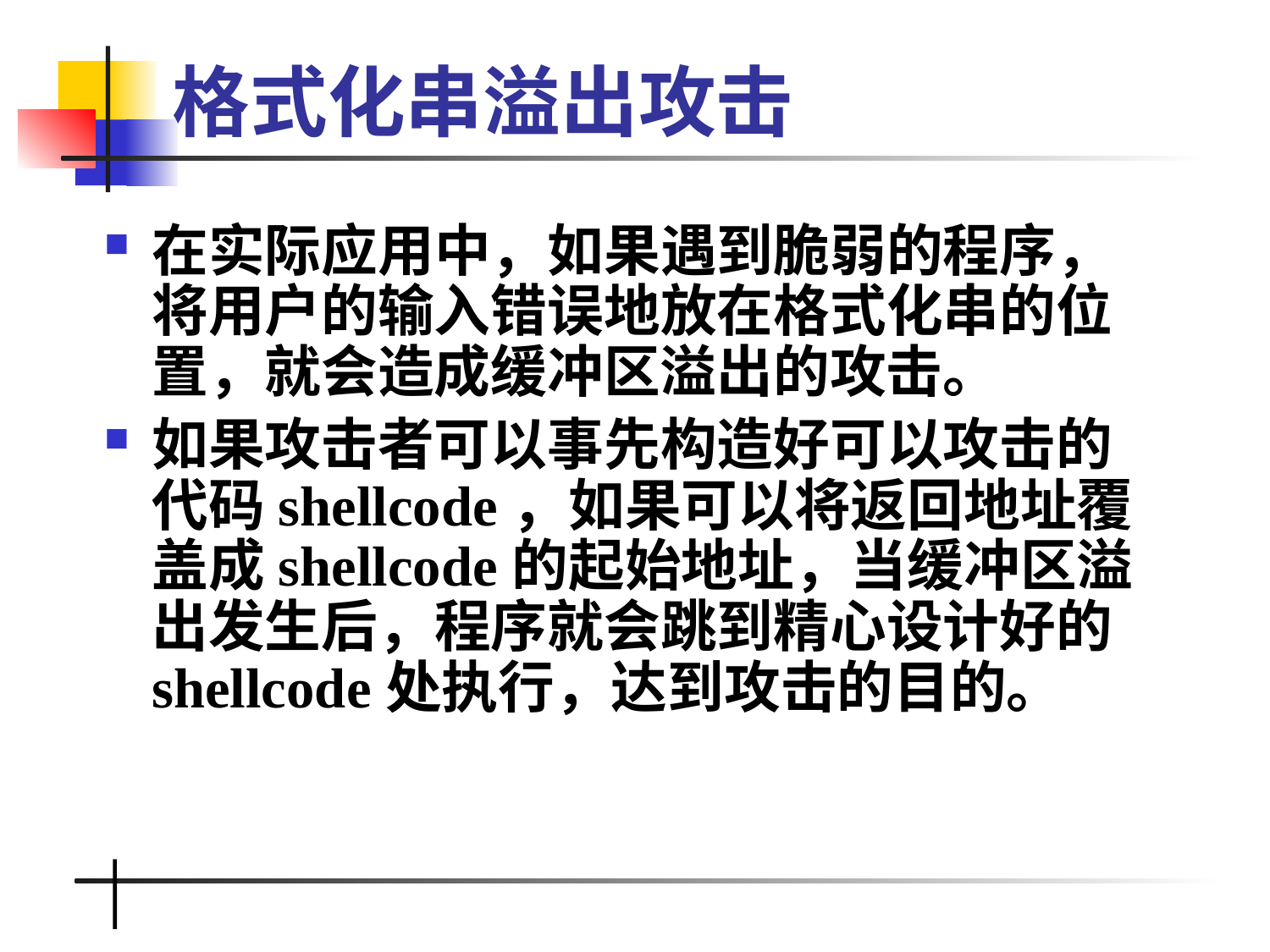

格式化串溢出攻击
在实际应用中，如果遇到脆弱的程序，将用户的输入错误地放在格式化串的位置，就会造成缓冲区溢出的攻击。
如果攻击者可以事先构造好可以攻击的代码shellcode，如果可以将返回地址覆盖成shellcode的起始地址，当缓冲区溢出发生后，程序就会跳到精心设计好的shellcode处执行，达到攻击的目的。